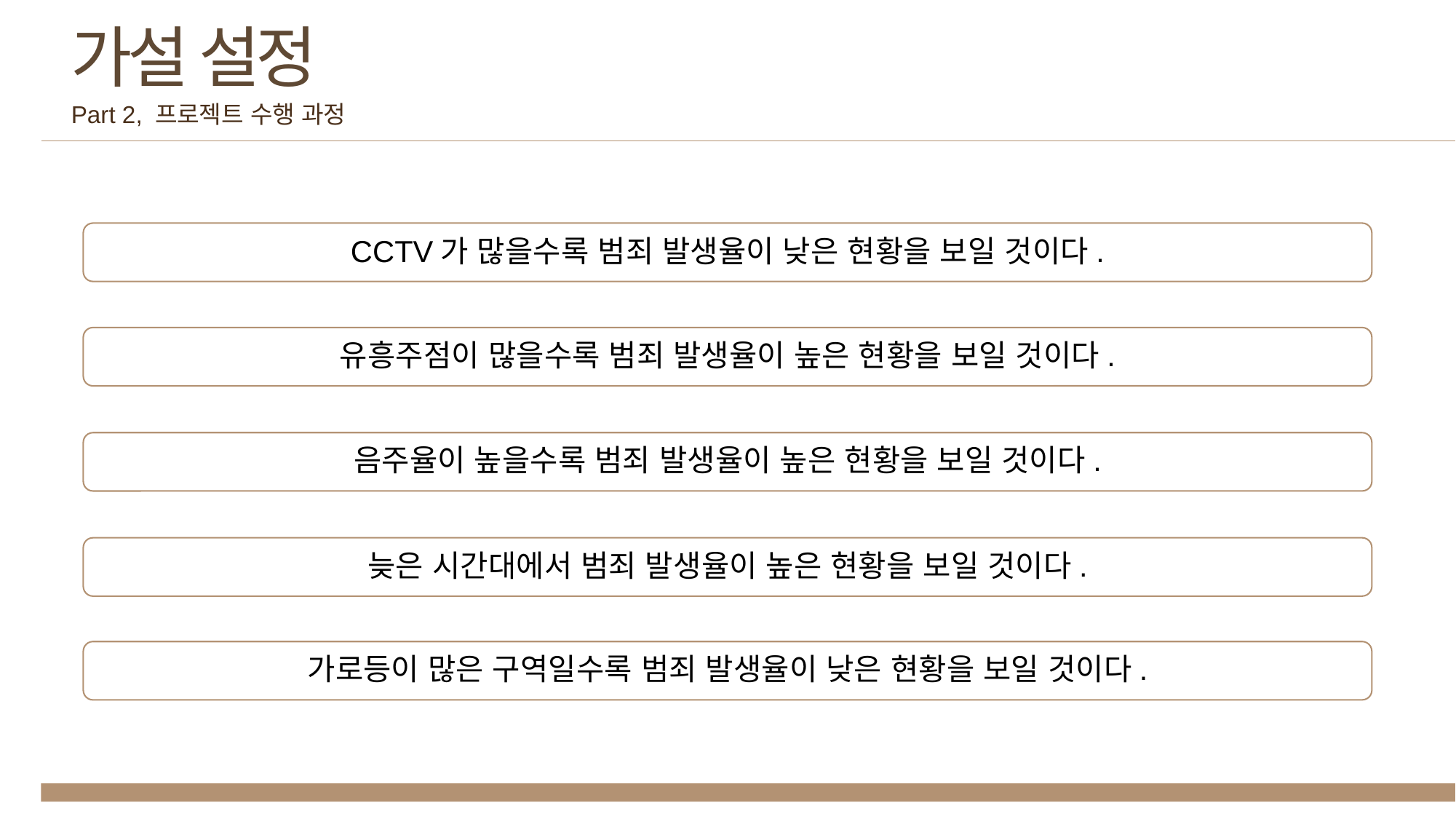

가설 설정
Part 2, 프로젝트 수행 과정

CCTV가 많을수록 범죄 발생율이 낮은 현황을 보일 것이다.

유흥주점이 많을수록 범죄 발생율이 높은 현황을 보일 것이다.

음주율이 높을수록 범죄 발생율이 높은 현황을 보일 것이다.

늦은 시간대에서 범죄 발생율이 높은 현황을 보일 것이다.

가로등이 많은 구역일수록 범죄 발생율이 낮은 현황을 보일 것이다.